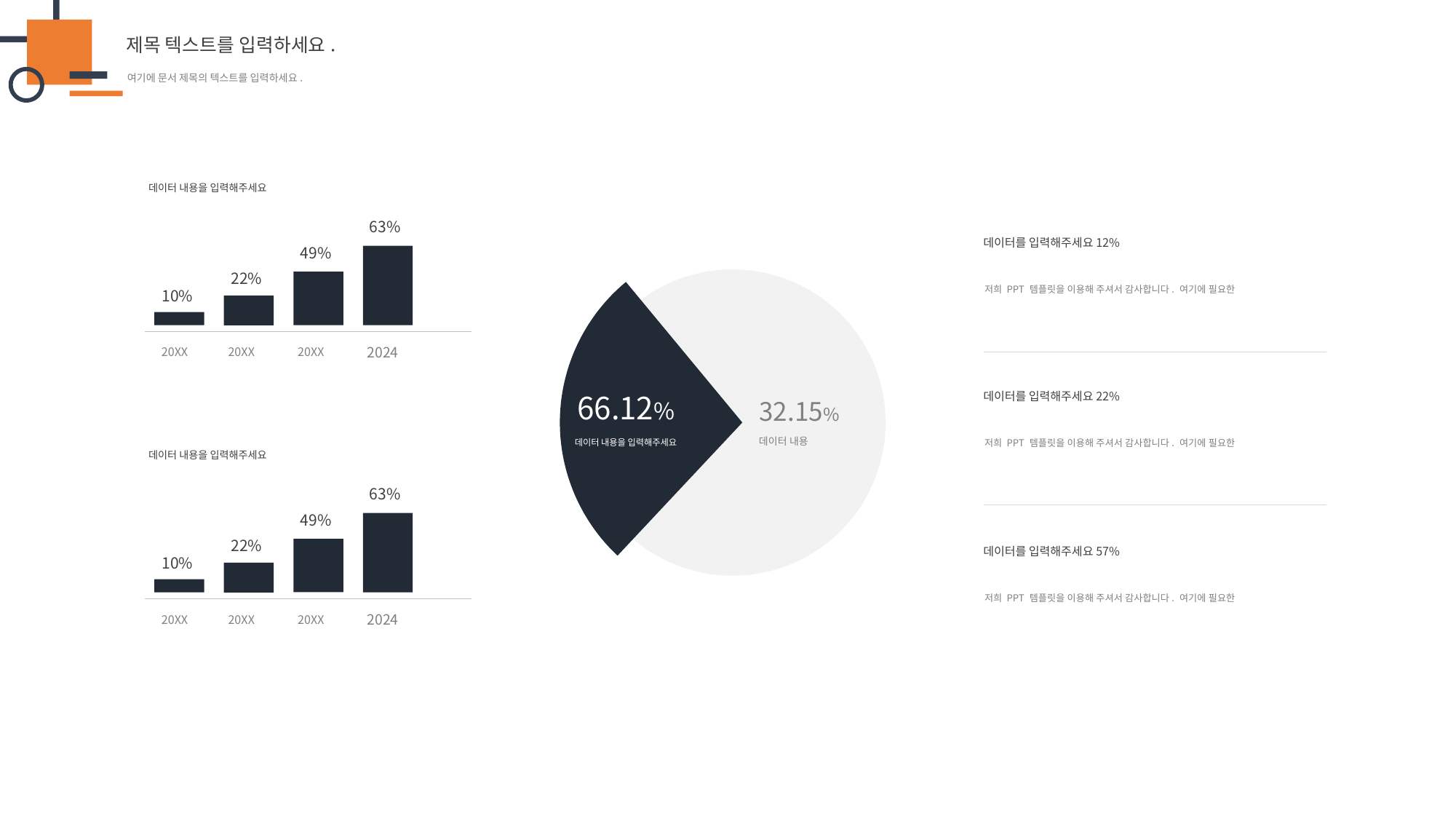

데이터 내용을 입력해주세요
63%
데이터를 입력해주세요12%
49%

22%

저희 PPT 템플릿을 이용해 주셔서 감사합니다. 여기에 필요한
10%

2024
20XX
20XX
20XX
66.12%
데이터를 입력해주세요22%
32.15%
저희 PPT 템플릿을 이용해 주셔서 감사합니다. 여기에 필요한
데이터 내용
데이터 내용을 입력해주세요
데이터 내용을 입력해주세요
63%
49%

22%
데이터를 입력해주세요57%

10%

저희 PPT 템플릿을 이용해 주셔서 감사합니다. 여기에 필요한
2024
20XX
20XX
20XX